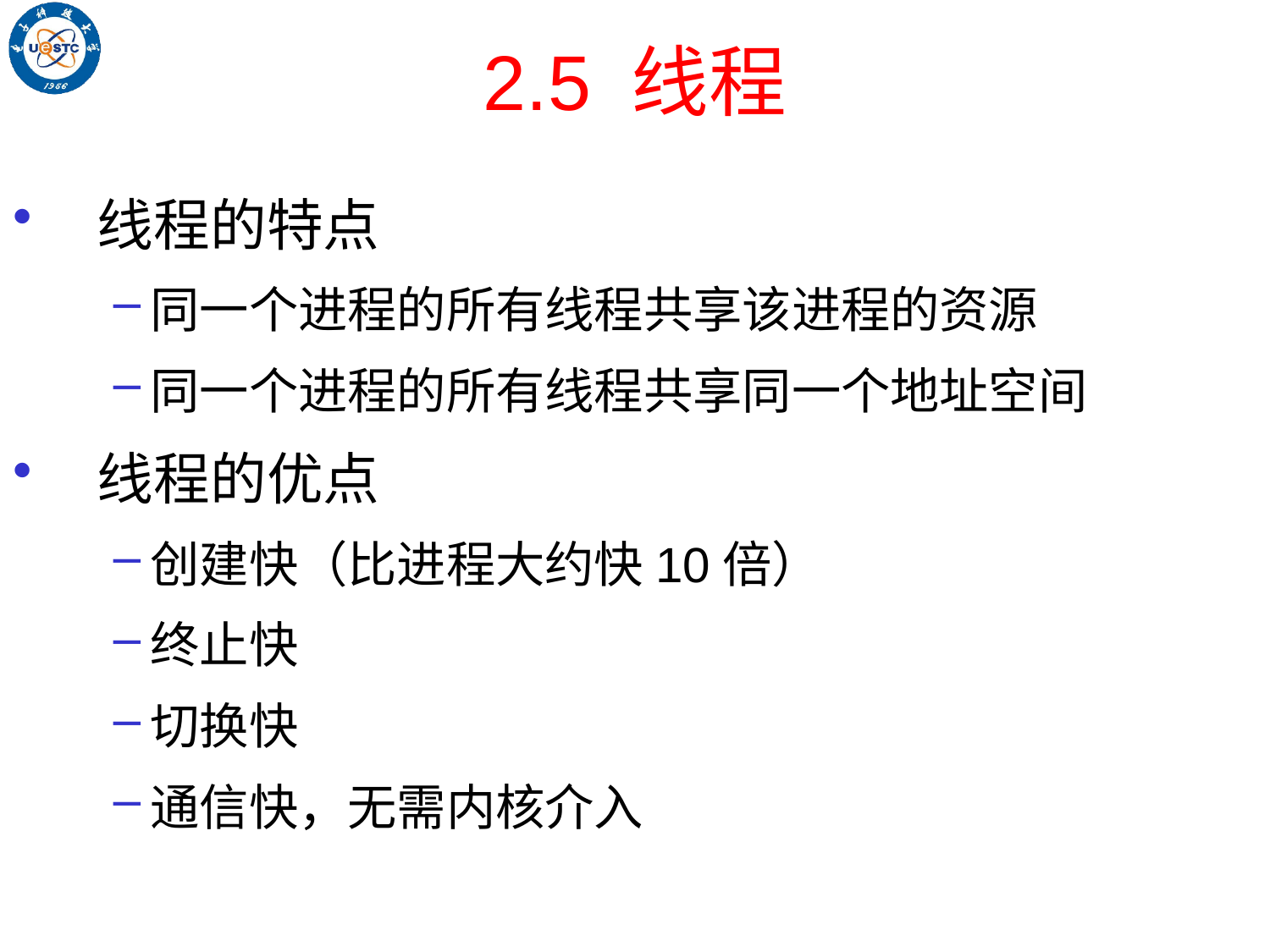

# 2.5 线程
线程的特点
同一个进程的所有线程共享该进程的资源
同一个进程的所有线程共享同一个地址空间
线程的优点
创建快（比进程大约快10倍）
终止快
切换快
通信快，无需内核介入